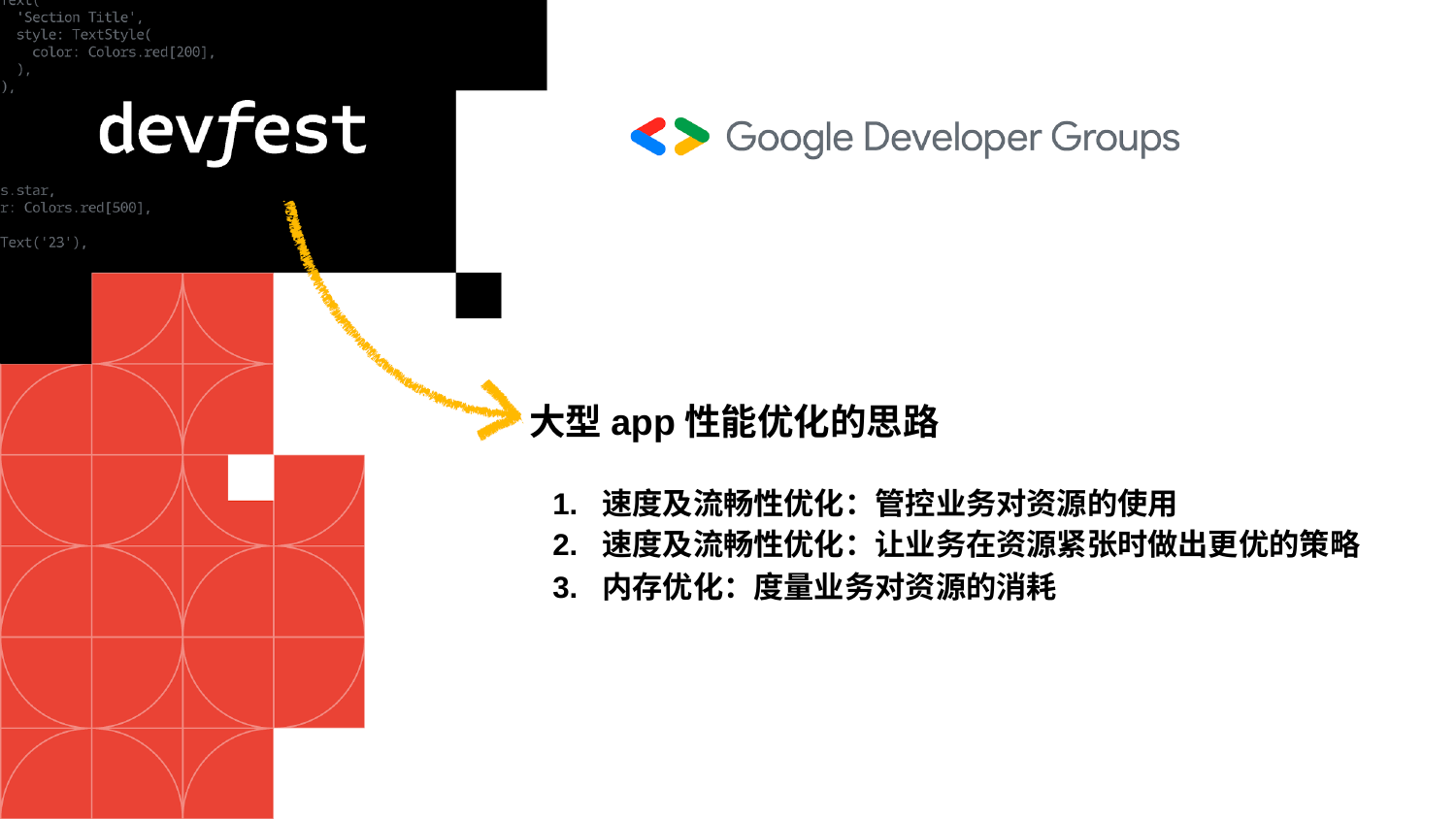

# 大型app性能优化的思路
速度及流畅性优化：管控业务对资源的使用
速度及流畅性优化：让业务在资源紧张时做出更优的策略
内存优化：度量业务对资源的消耗